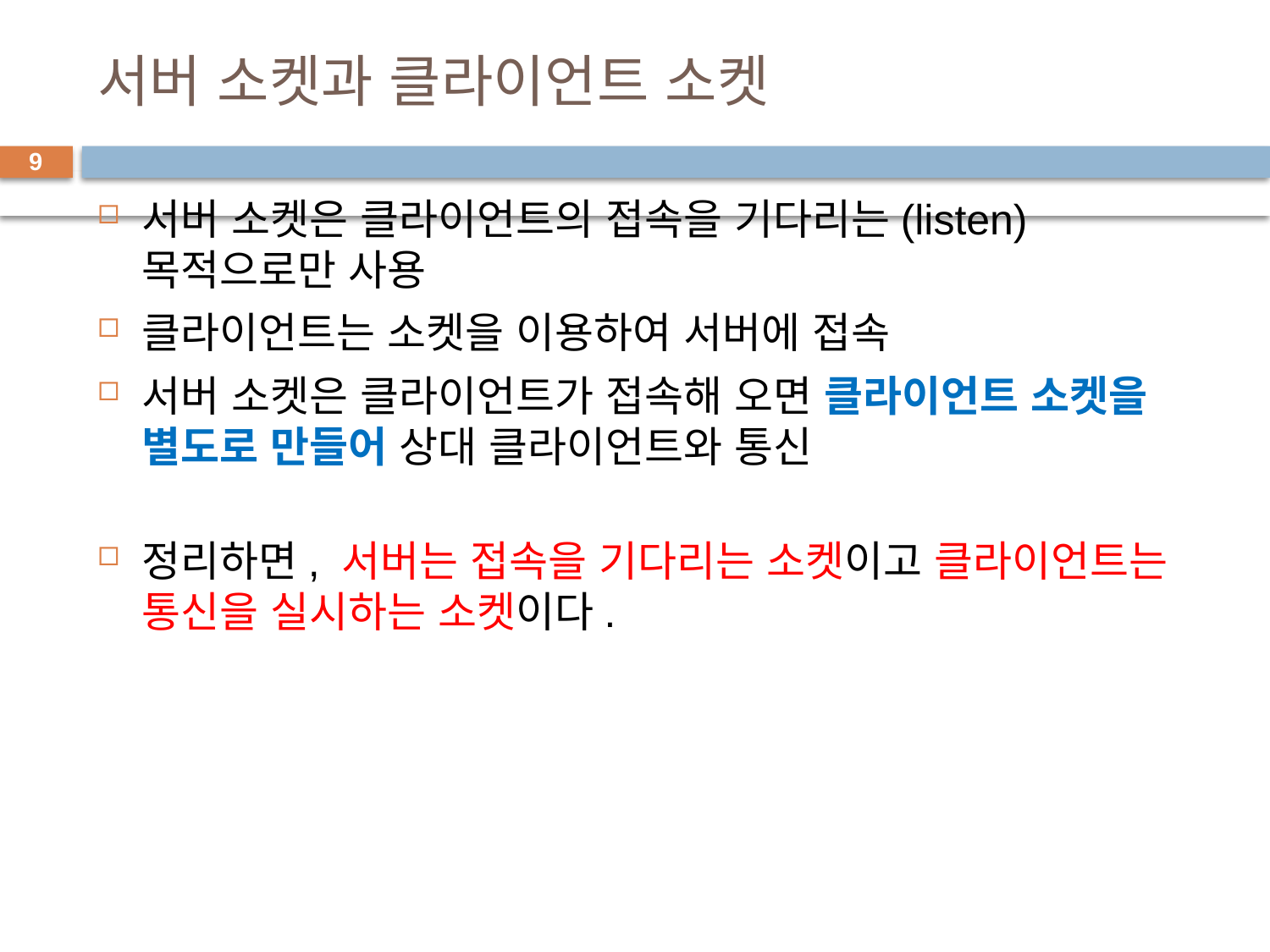

# 서버 소켓과 클라이언트 소켓
9
서버 소켓은 클라이언트의 접속을 기다리는(listen) 목적으로만 사용
클라이언트는 소켓을 이용하여 서버에 접속
서버 소켓은 클라이언트가 접속해 오면 클라이언트 소켓을 별도로 만들어 상대 클라이언트와 통신
정리하면, 서버는 접속을 기다리는 소켓이고 클라이언트는 통신을 실시하는 소켓이다.